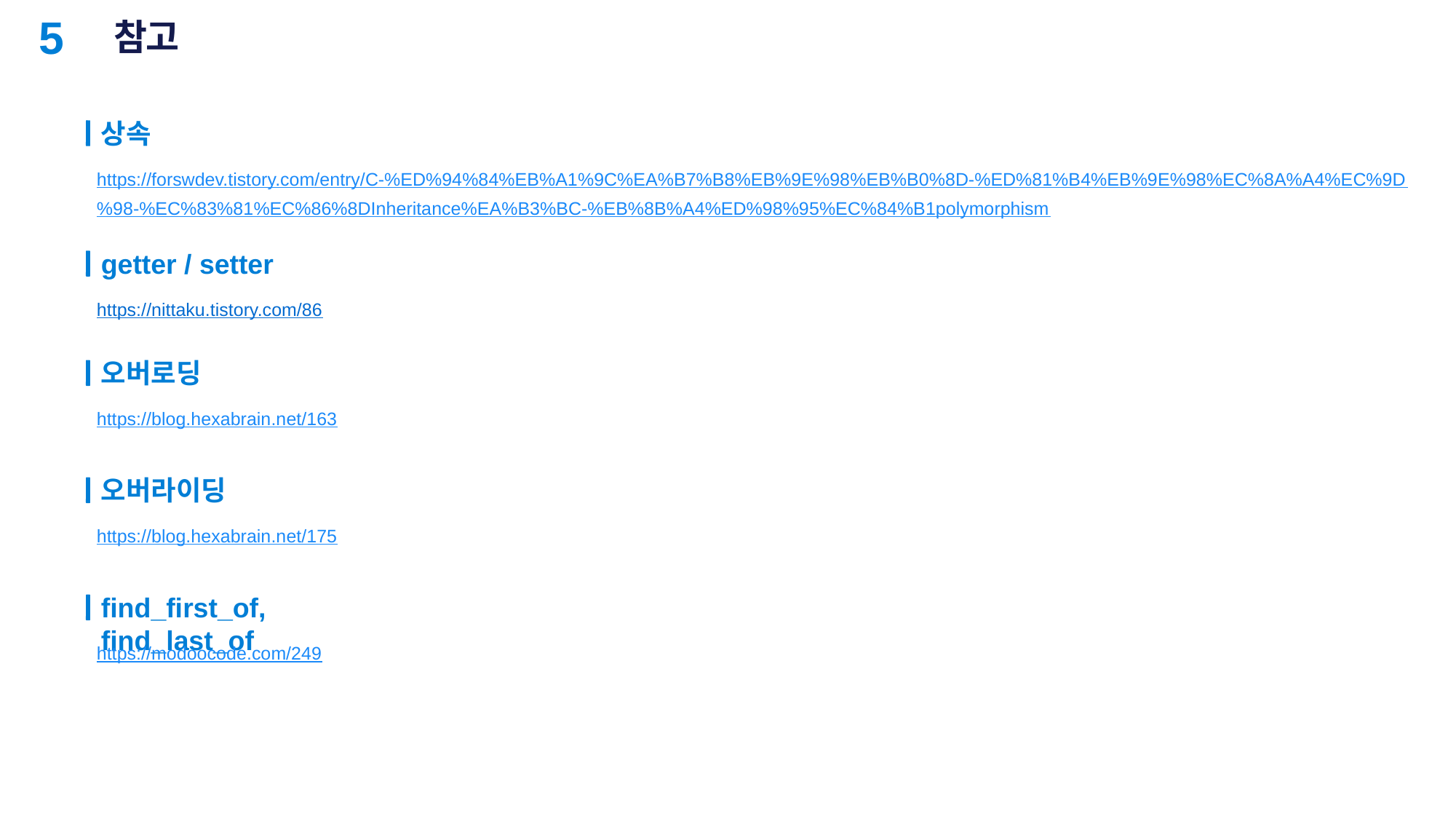

# 참고
5
상속

https://forswdev.tistory.com/entry/C-%ED%94%84%EB%A1%9C%EA%B7%B8%EB%9E%98%EB%B0%8D-%ED%81%B4%EB%9E%98%EC%8A%A4%EC%9D%98-%EC%83%81%EC%86%8DInheritance%EA%B3%BC-%EB%8B%A4%ED%98%95%EC%84%B1polymorphism

getter / setter

https://nittaku.tistory.com/86

오버로딩

https://blog.hexabrain.net/163

오버라이딩

https://blog.hexabrain.net/175

find_first_of, find_last_of

https://modoocode.com/249

20